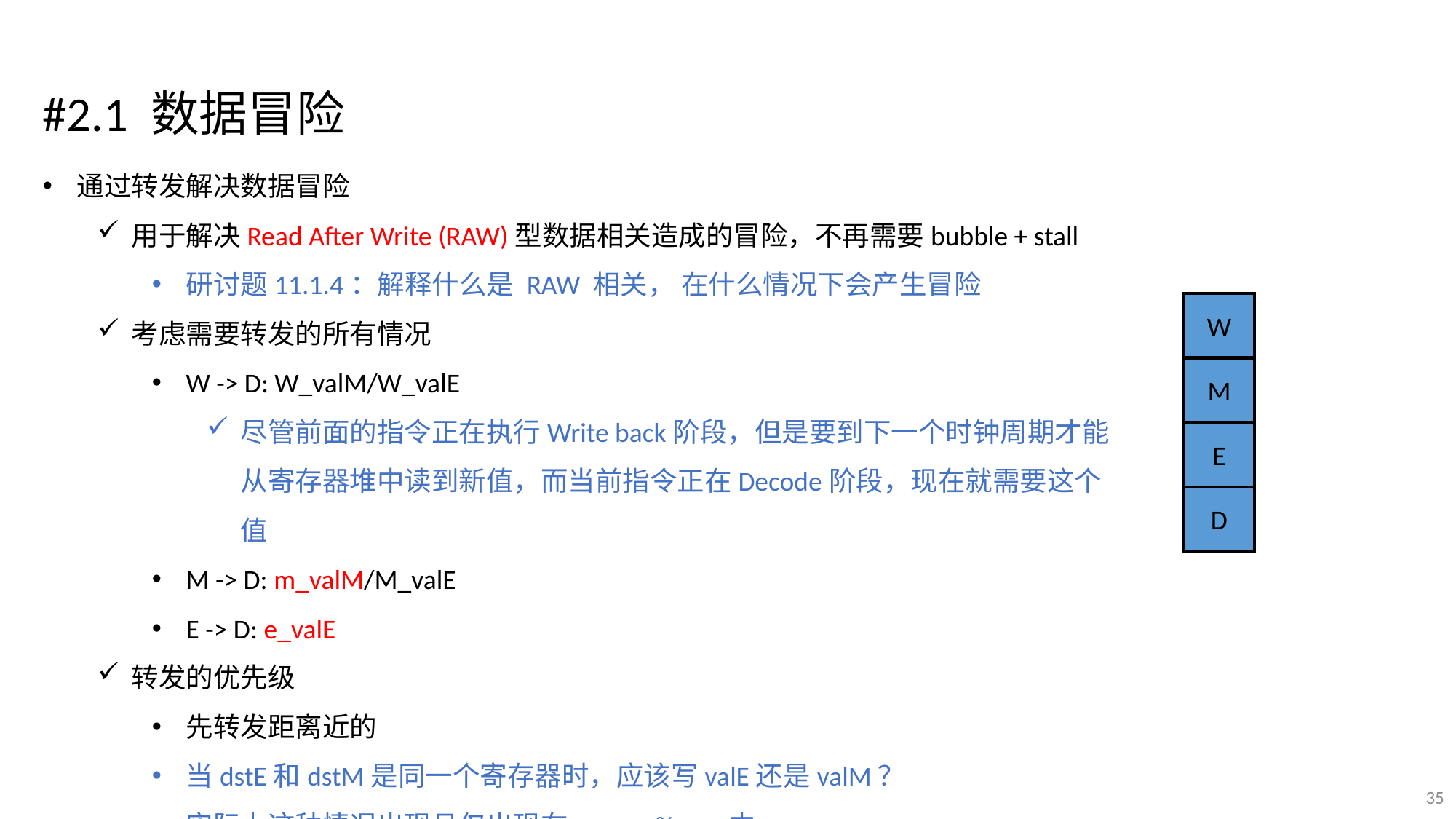

#2.1 数据冒险
通过转发解决数据冒险
用于解决Read After Write (RAW)型数据相关造成的冒险，不再需要bubble + stall
研讨题11.1.4：解释什么是 RAW 相关， 在什么情况下会产生冒险
考虑需要转发的所有情况
W -> D: W_valM/W_valE
尽管前面的指令正在执行Write back阶段，但是要到下一个时钟周期才能从寄存器堆中读到新值，而当前指令正在Decode阶段，现在就需要这个值
M -> D: m_valM/M_valE
E -> D: e_valE
转发的优先级
先转发距离近的
当dstE和dstM是同一个寄存器时，应该写valE还是valM？
实际上这种情况出现且仅出现在popq %rsp中
W
M
E
D
35